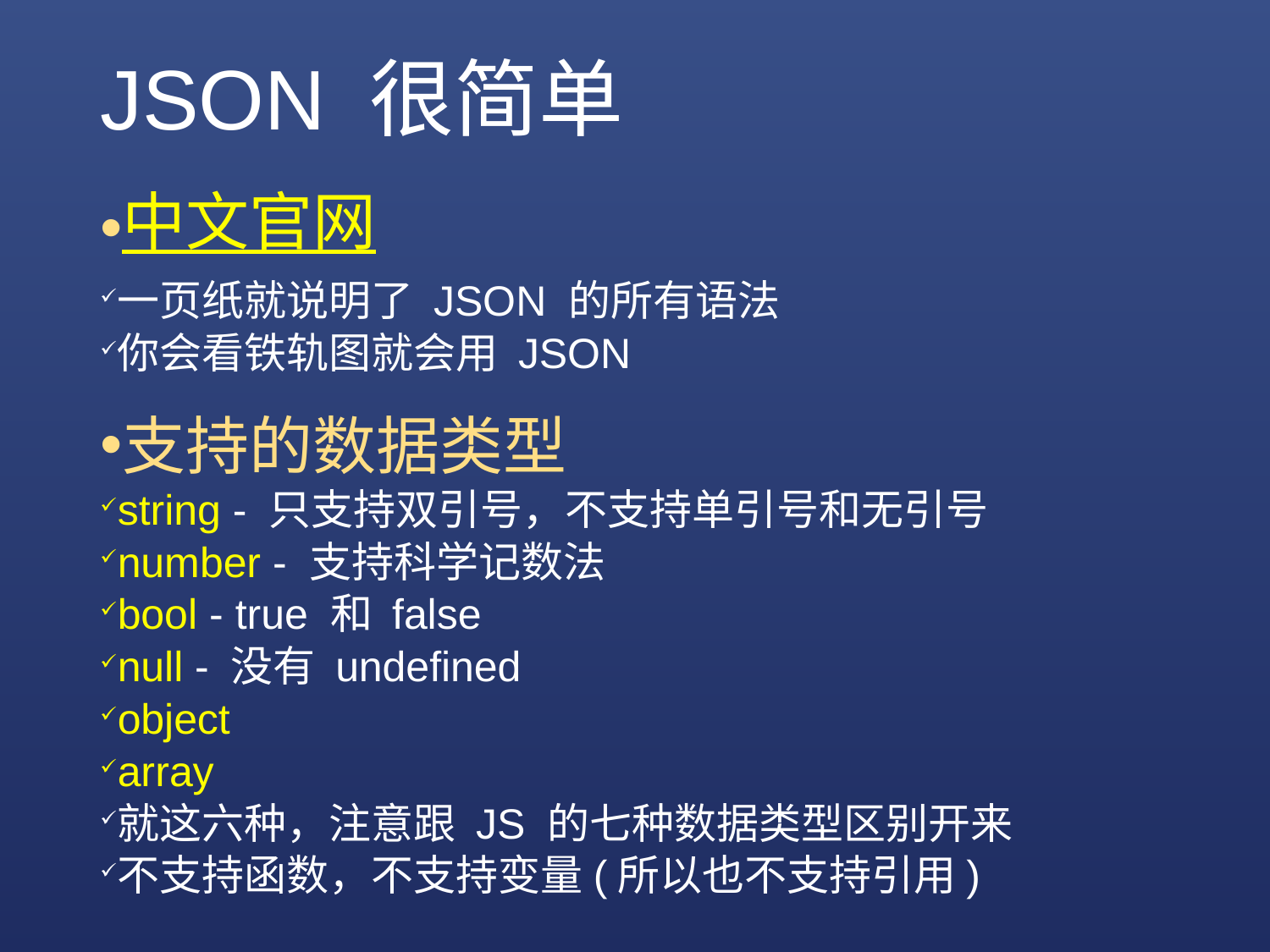

# JSON 很简单
中文官网
一页纸就说明了 JSON 的所有语法
你会看铁轨图就会用 JSON
支持的数据类型
string - 只支持双引号，不支持单引号和无引号
number - 支持科学记数法
bool - true 和 false
null - 没有 undefined
object
array
就这六种，注意跟 JS 的七种数据类型区别开来
不支持函数，不支持变量(所以也不支持引用)